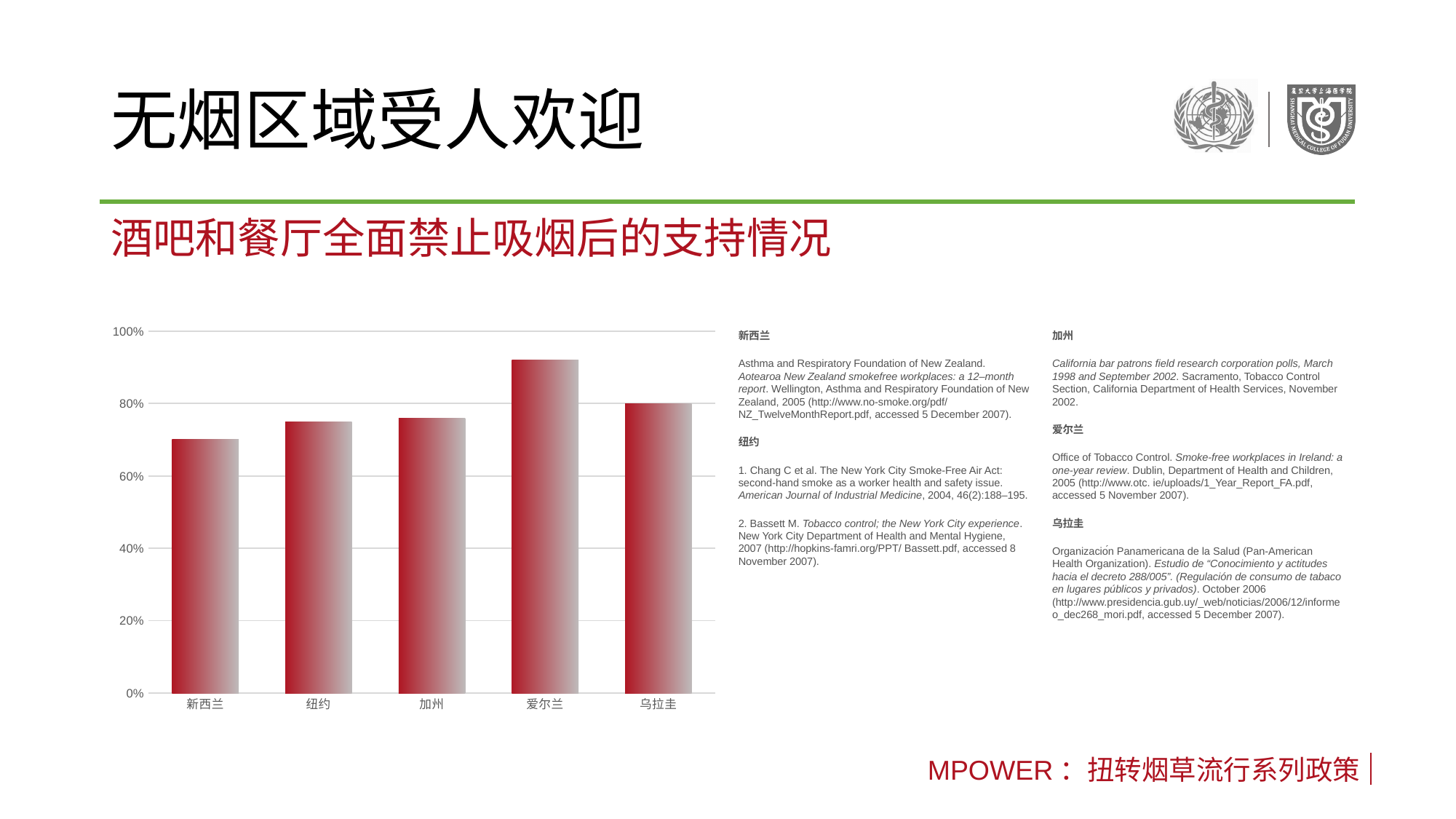

# 无烟区域受人欢迎
酒吧和餐厅全面禁止吸烟后的支持情况

### Chart

| Category | 列2 |
|---|---|
| 新西兰 | 0.7 |
| 纽约 | 0.75 |
| 加州 | 0.76 |
| 爱尔兰 | 0.92 |
| 乌拉圭 | 0.8 |
新西兰
Asthma and Respiratory Foundation of New Zealand. Aotearoa New Zealand smokefree workplaces: a 12–month report. Wellington, Asthma and Respiratory Foundation of New Zealand, 2005 (http://www.no-smoke.org/pdf/ NZ_TwelveMonthReport.pdf, accessed 5 December 2007).
纽约
1. Chang C et al. The New York City Smoke-Free Air Act: second-hand smoke as a worker health and safety issue. American Journal of Industrial Medicine, 2004, 46(2):188–195.
2. Bassett M. Tobacco control; the New York City experience. New York City Department of Health and Mental Hygiene, 2007 (http://hopkins-famri.org/PPT/ Bassett.pdf, accessed 8 November 2007).

加州
California bar patrons field research corporation polls, March 1998 and September 2002. Sacramento, Tobacco Control Section, California Department of Health Services, November 2002.
爱尔兰
Office of Tobacco Control. Smoke-free workplaces in Ireland: a one-year review. Dublin, Department of Health and Children, 2005 (http://www.otc. ie/uploads/1_Year_Report_FA.pdf, accessed 5 November 2007).
乌拉圭
Organización Panamericana de la Salud (Pan-American Health Organization). Estudio de “Conocimiento y actitudes hacia el decreto 288/005”. (Regulación de consumo de tabaco en lugares públicos y privados). October 2006 (http://www.presidencia.gub.uy/_web/noticias/2006/12/informeo_dec268_mori.pdf, accessed 5 December 2007).